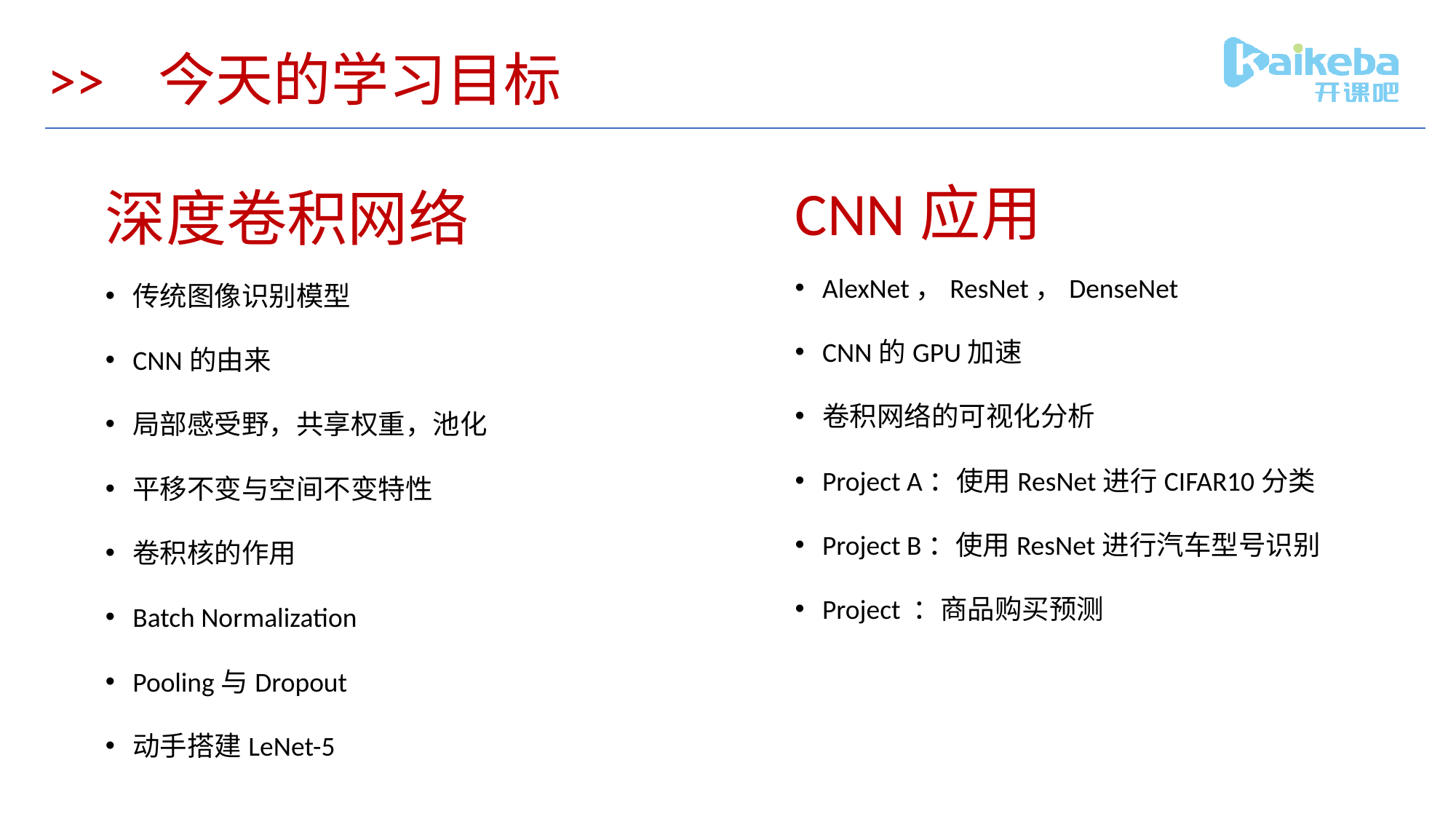

# >>   今天的学习目标
CNN应用
深度卷积网络
AlexNet，ResNet，DenseNet
CNN的GPU加速
卷积网络的可视化分析
Project A：使用ResNet进行CIFAR10分类
Project B：使用ResNet进行汽车型号识别
Project ：商品购买预测

传统图像识别模型
CNN的由来
局部感受野，共享权重，池化
平移不变与空间不变特性
卷积核的作用
Batch Normalization
Pooling与Dropout
动手搭建LeNet-5